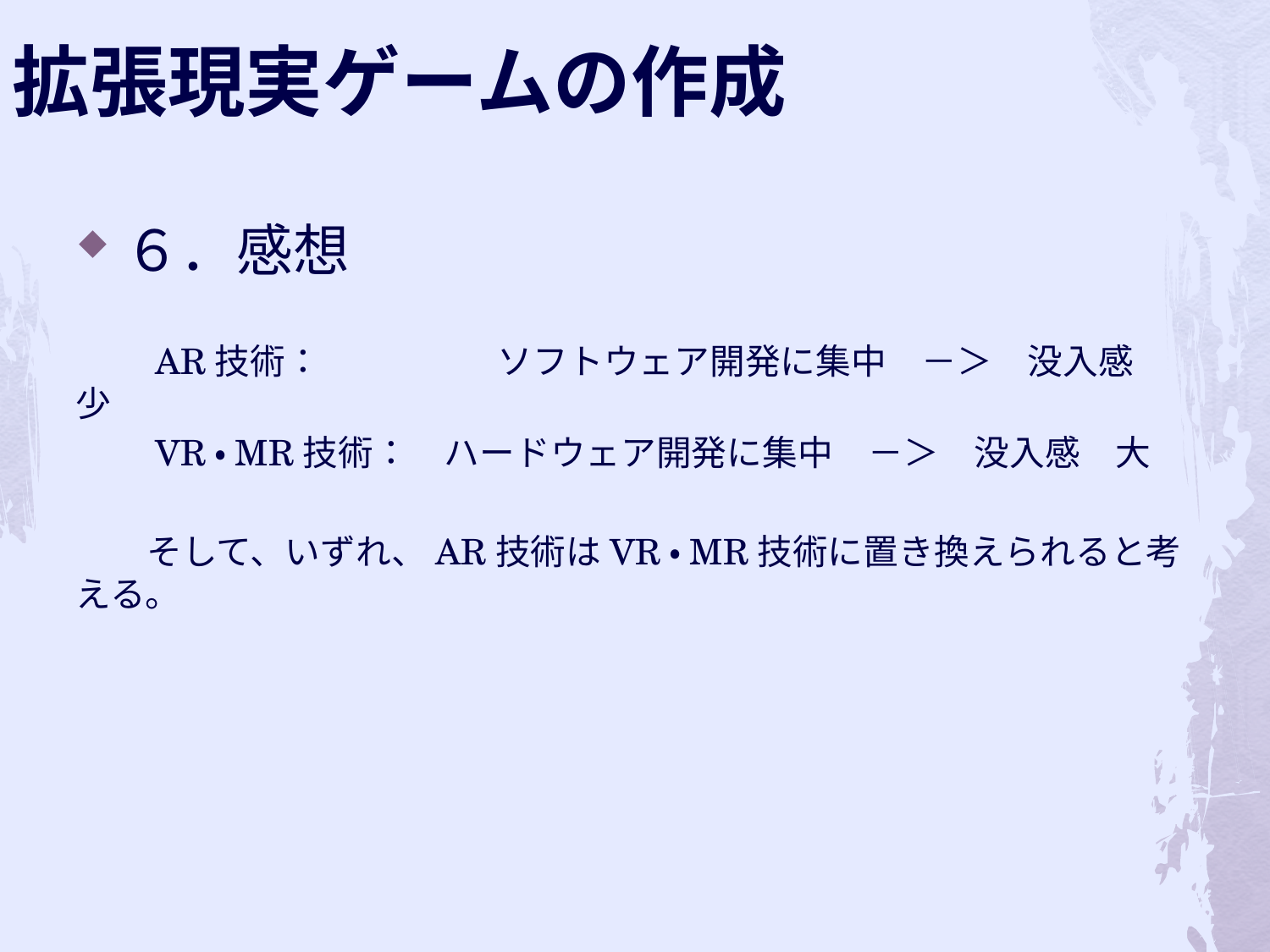

拡張現実ゲームの作成
６．感想

　　AR技術：　　　　　ソフトウェア開発に集中　－＞　没入感　少
　　VR・MR技術：　ハードウェア開発に集中　－＞　没入感　大

　　そして、いずれ、AR技術はVR・MR技術に置き換えられると考える。